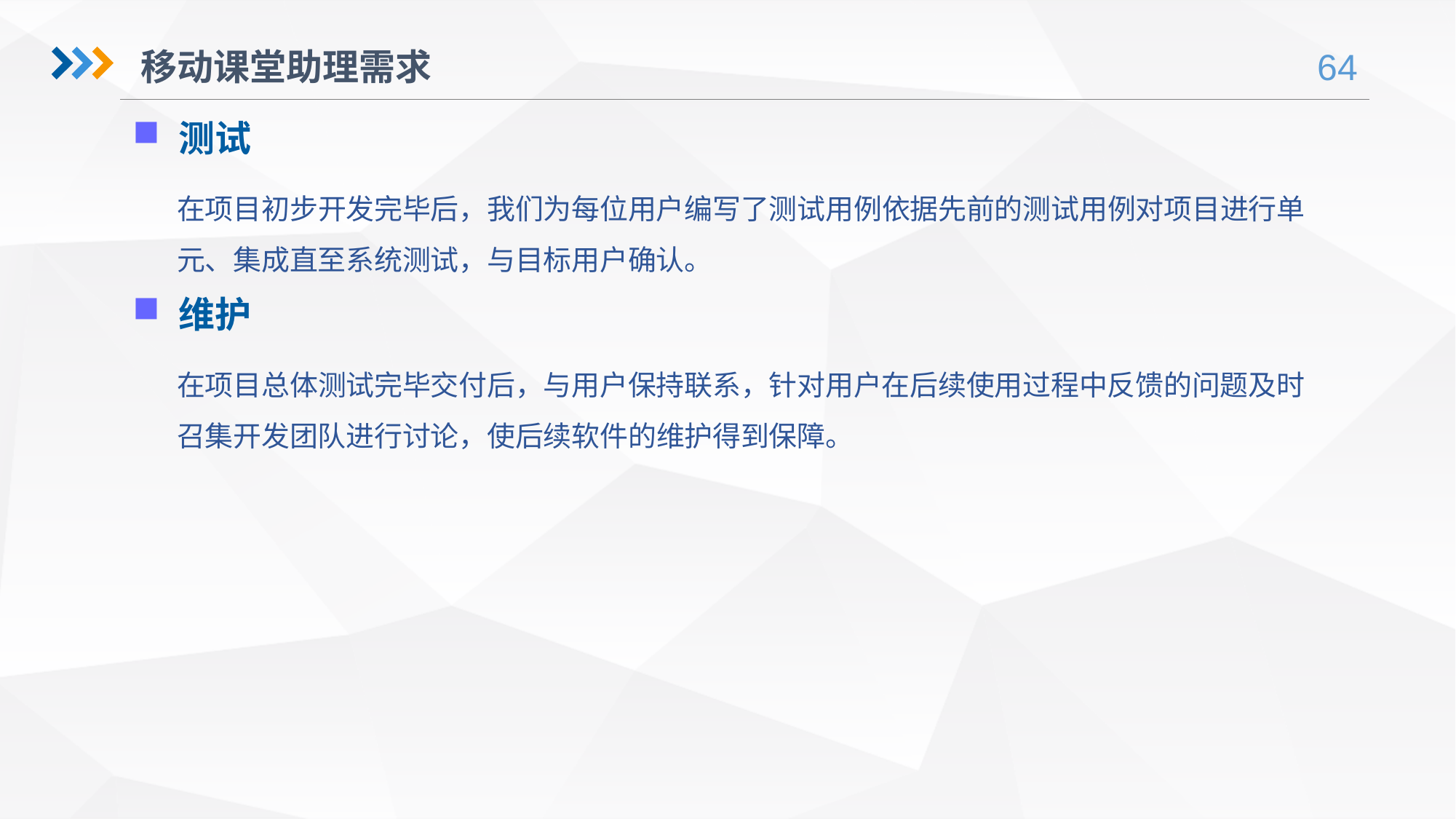

移动课堂助理需求
测试
在项目初步开发完毕后，我们为每位用户编写了测试用例依据先前的测试用例对项目进行单元、集成直至系统测试，与目标用户确认。
维护
在项目总体测试完毕交付后，与用户保持联系，针对用户在后续使用过程中反馈的问题及时召集开发团队进行讨论，使后续软件的维护得到保障。